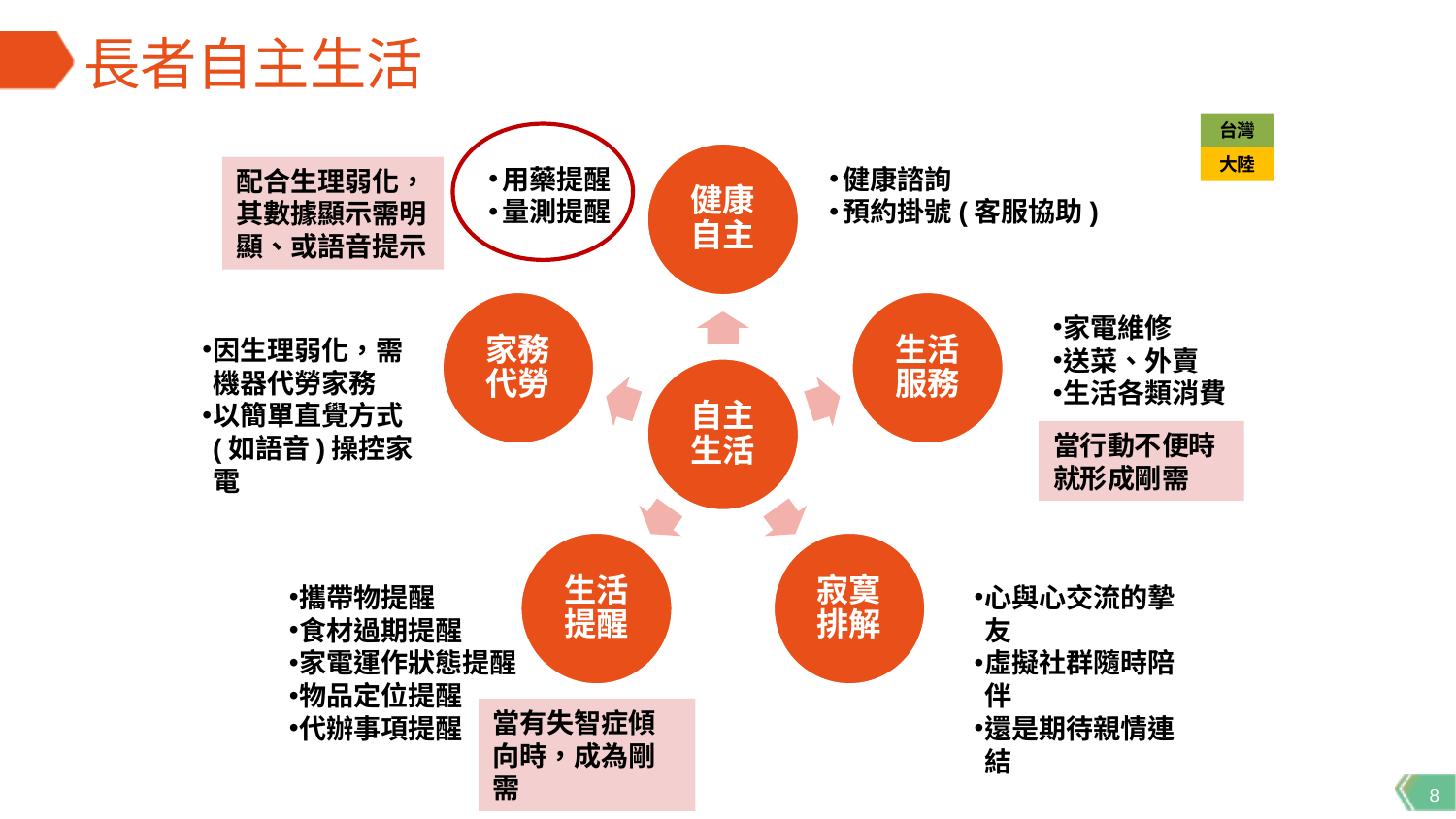

# 長者自主生活
台灣

自主 生活

健康 自主

生活 服務

寂寞 排解

生活 提醒

家務 代勞
大陸
用藥提醒
量測提醒
健康諮詢
預約掛號(客服協助)
配合生理弱化，其數據顯示需明顯、或語音提示
家電維修
送菜、外賣
生活各類消費
因生理弱化，需機器代勞家務
以簡單直覺方式(如語音)操控家電
當行動不便時就形成剛需
攜帶物提醒
食材過期提醒
家電運作狀態提醒
物品定位提醒
代辦事項提醒
心與心交流的摯友
虛擬社群隨時陪伴
還是期待親情連結
當有失智症傾向時，成為剛需
8